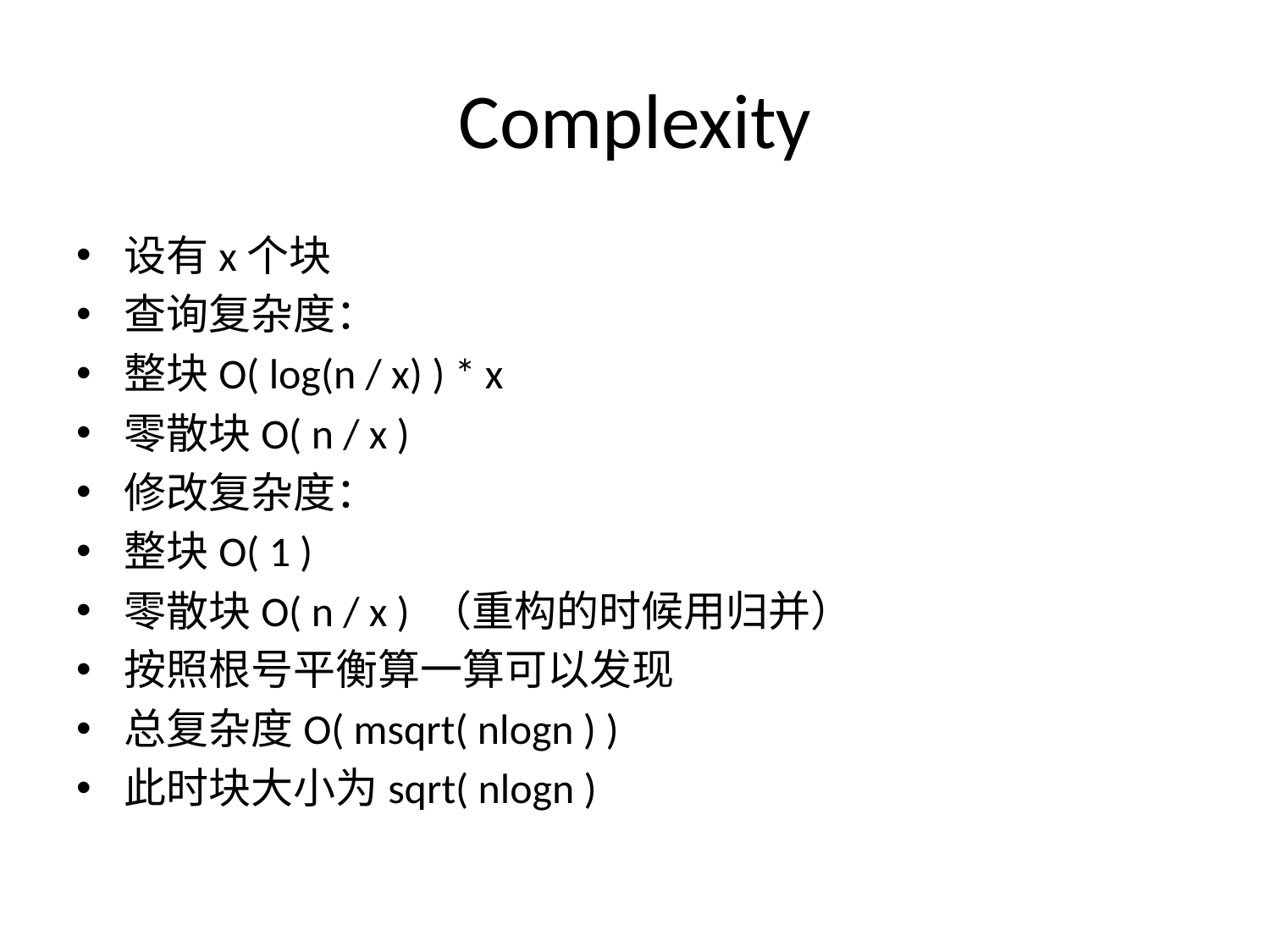

# Complexity
设有x个块
查询复杂度：
整块O( log(n / x) ) * x
零散块O( n / x )
修改复杂度：
整块O( 1 )
零散块O( n / x ) （重构的时候用归并）
按照根号平衡算一算可以发现
总复杂度O( msqrt( nlogn ) )
此时块大小为sqrt( nlogn )